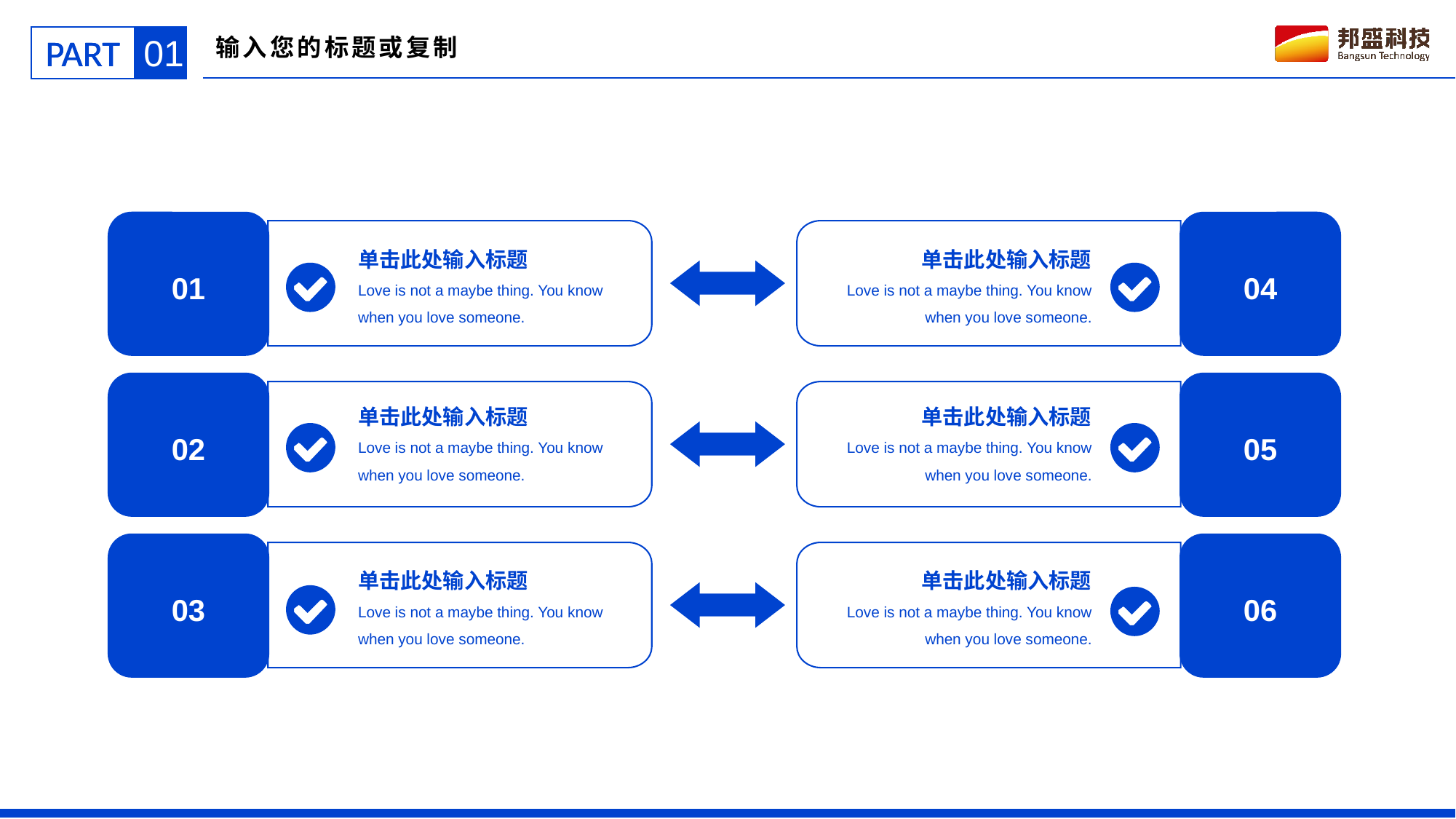

01
PART
输入您的标题或复制
01
04

单击此处输入标题
Love is not a maybe thing. You know when you love someone.
单击此处输入标题
Love is not a maybe thing. You know when you love someone.

02
05

单击此处输入标题
Love is not a maybe thing. You know when you love someone.
单击此处输入标题
Love is not a maybe thing. You know when you love someone.

03
06

单击此处输入标题
Love is not a maybe thing. You know when you love someone.
单击此处输入标题
Love is not a maybe thing. You know when you love someone.